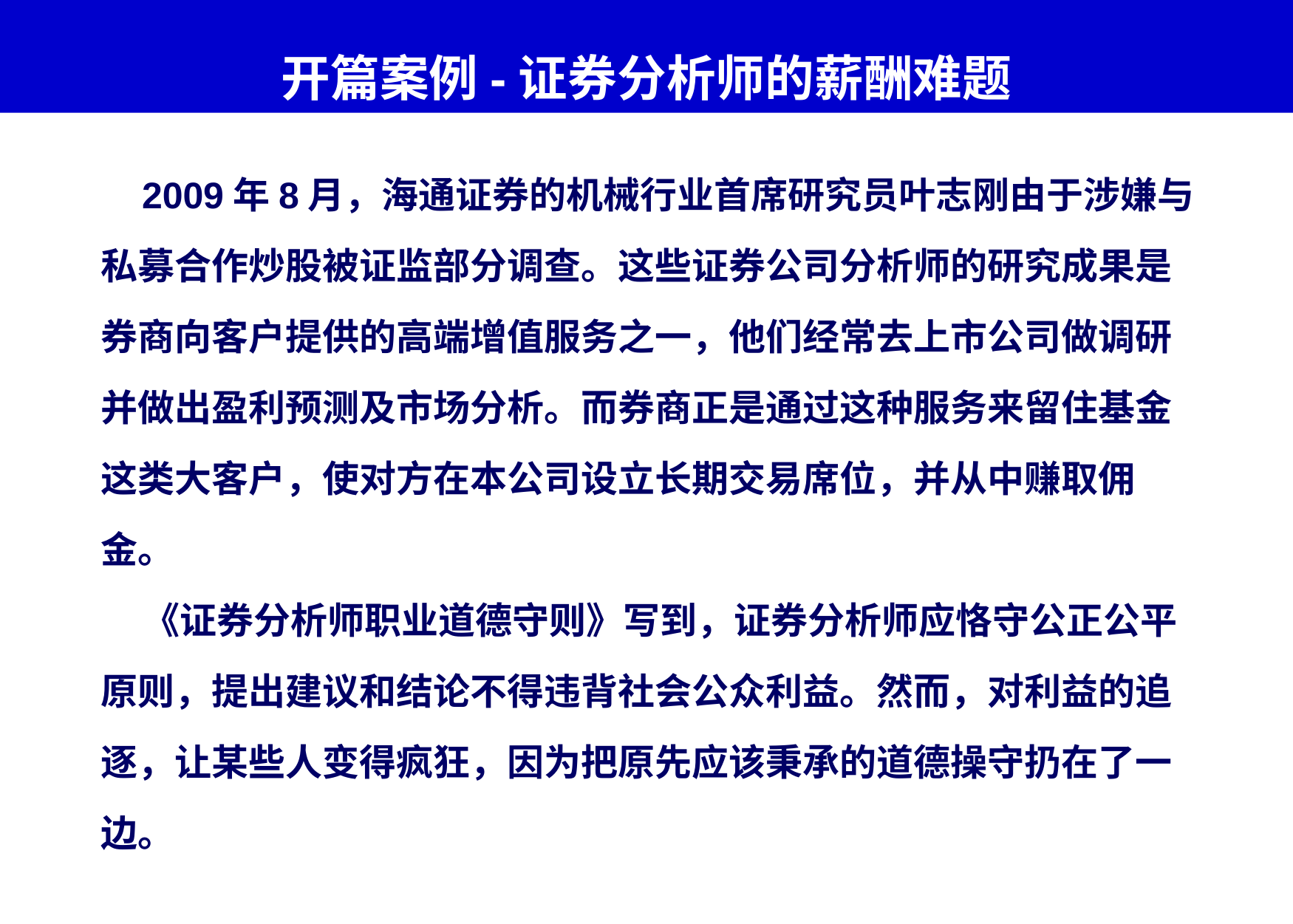

# 开篇案例-证券分析师的薪酬难题
    2009年8月，海通证券的机械行业首席研究员叶志刚由于涉嫌与私募合作炒股被证监部分调查。这些证券公司分析师的研究成果是券商向客户提供的高端增值服务之一，他们经常去上市公司做调研并做出盈利预测及市场分析。而券商正是通过这种服务来留住基金这类大客户，使对方在本公司设立长期交易席位，并从中赚取佣金。
    《证券分析师职业道德守则》写到，证券分析师应恪守公正公平原则，提出建议和结论不得违背社会公众利益。然而，对利益的追逐，让某些人变得疯狂，因为把原先应该秉承的道德操守扔在了一边。